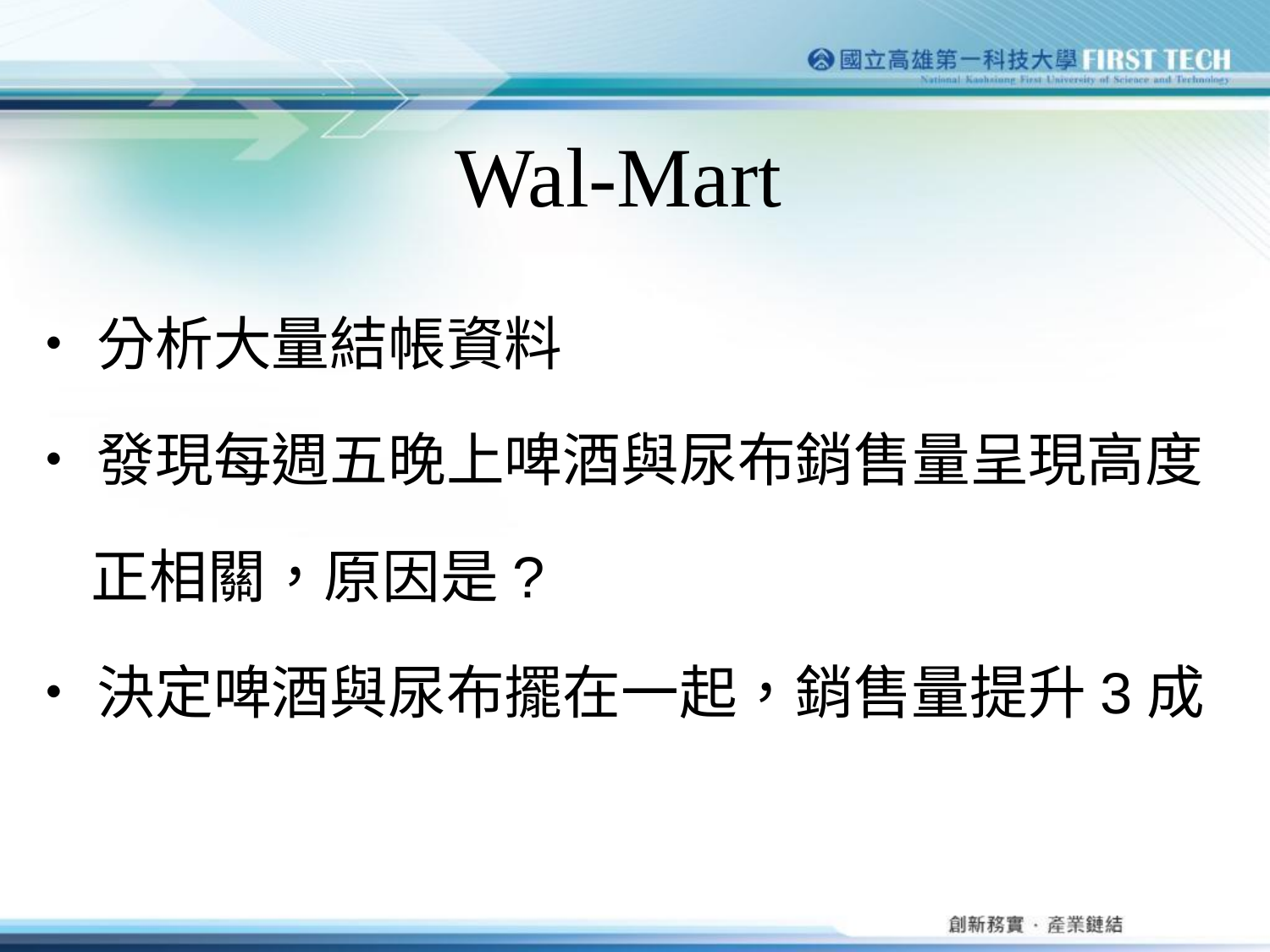

# Wal-Mart

‧分析大量結帳資料
‧發現每週五晚上啤酒與尿布銷售量呈現高度
    正相關，原因是?
‧決定啤酒與尿布擺在一起，銷售量提升3成